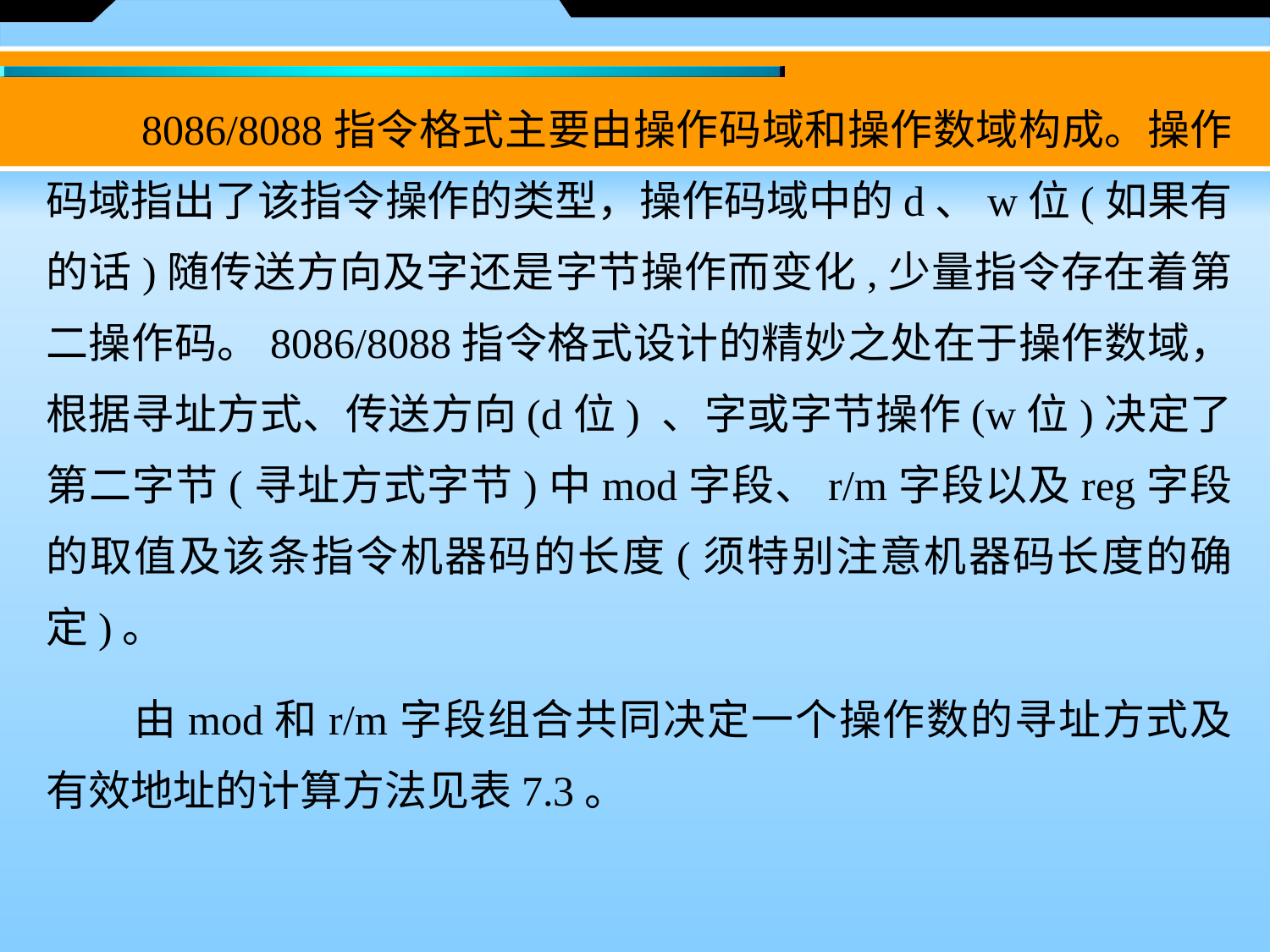

8086/8088指令格式主要由操作码域和操作数域构成。操作码域指出了该指令操作的类型，操作码域中的d、w位(如果有的话)随传送方向及字还是字节操作而变化,少量指令存在着第二操作码。8086/8088指令格式设计的精妙之处在于操作数域，根据寻址方式、传送方向(d位) 、字或字节操作(w位)决定了第二字节(寻址方式字节)中mod字段、r/m字段以及reg字段的取值及该条指令机器码的长度(须特别注意机器码长度的确定)。
　　由mod和r/m字段组合共同决定一个操作数的寻址方式及有效地址的计算方法见表7.3。